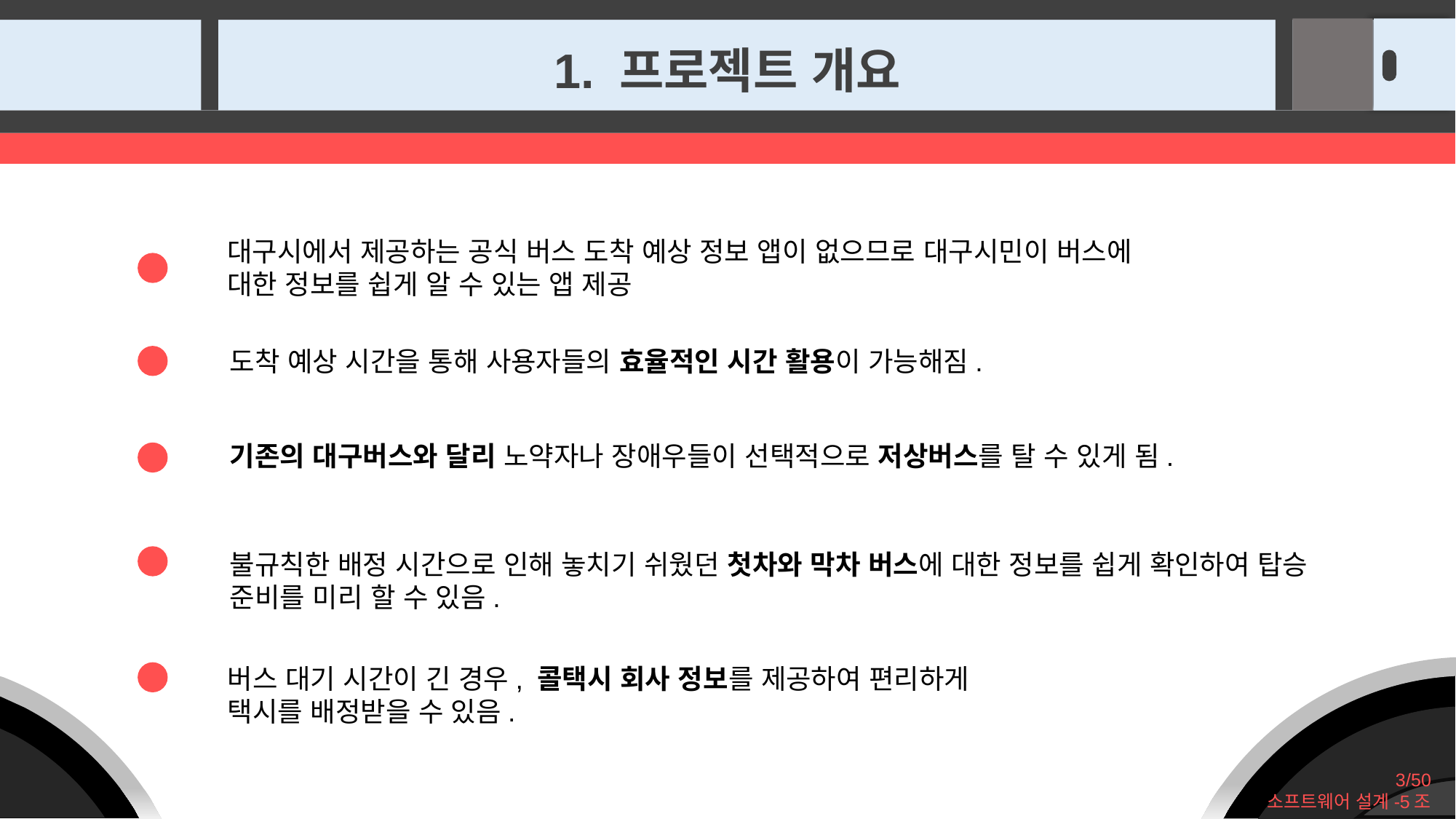

1. 프로젝트 개요
대구시에서 제공하는 공식 버스 도착 예상 정보 앱이 없으므로 대구시민이 버스에 대한 정보를 쉽게 알 수 있는 앱 제공

도착 예상 시간을 통해 사용자들의 효율적인 시간 활용이 가능해짐.

기존의 대구버스와 달리 노약자나 장애우들이 선택적으로 저상버스를 탈 수 있게 됨.

불규칙한 배정 시간으로 인해 놓치기 쉬웠던 첫차와 막차 버스에 대한 정보를 쉽게 확인하여 탑승 준비를 미리 할 수 있음.

버스 대기 시간이 긴 경우, 콜택시 회사 정보를 제공하여 편리하게 택시를 배정받을 수 있음.

3/50
소프트웨어 설계-5조